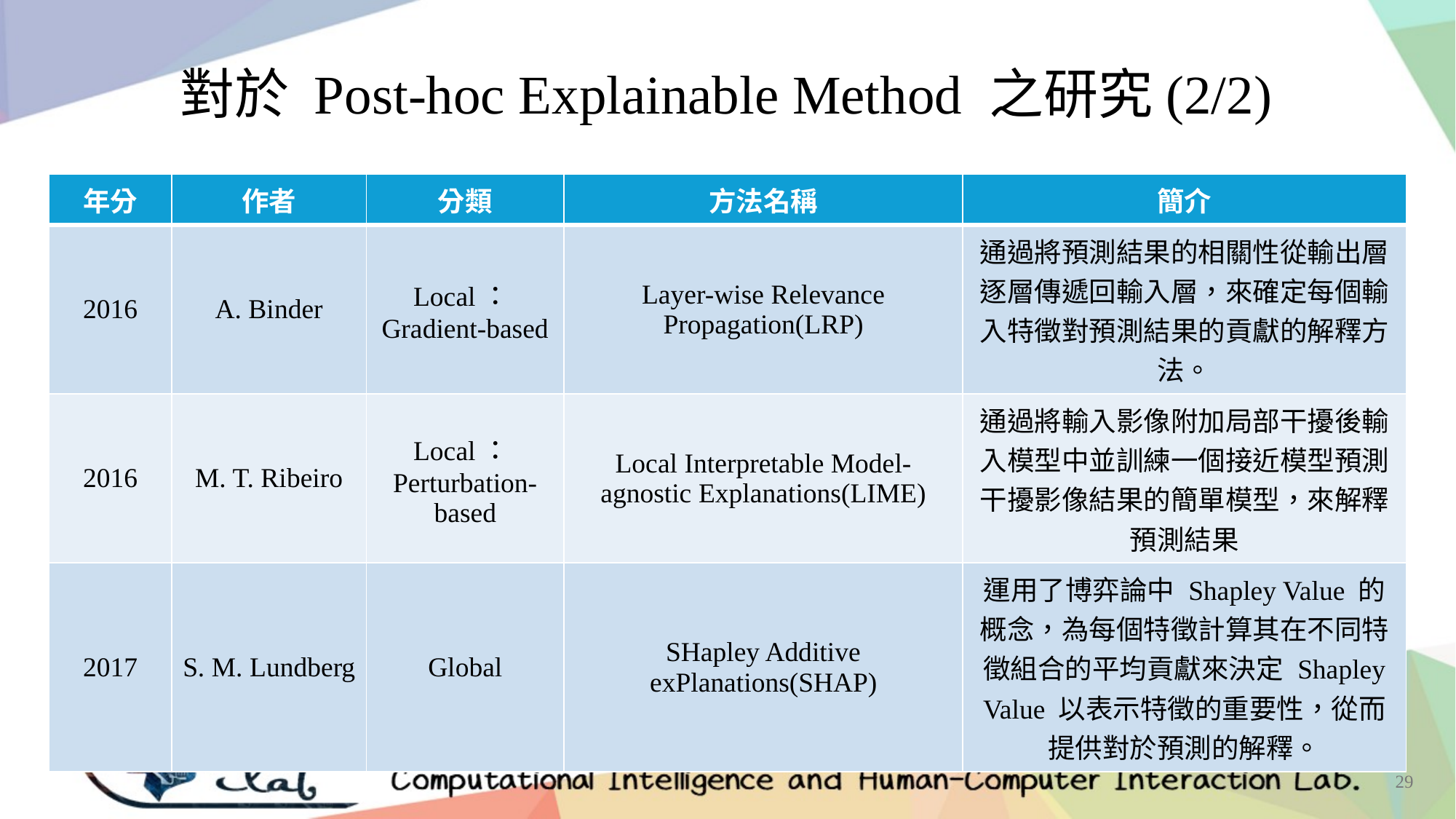

對於 Post-hoc Explainable Method 之研究(2/2)
| 年分 | 作者 | 分類 | 方法名稱 | 簡介 |
| --- | --- | --- | --- | --- |
| 2016 | A. Binder | Local：Gradient-based | Layer-wise Relevance Propagation(LRP) | 通過將預測結果的相關性從輸出層逐層傳遞回輸入層，來確定每個輸入特徵對預測結果的貢獻的解釋方法。 |
| 2016 | M. T. Ribeiro | Local：Perturbation-based | Local Interpretable Model-agnostic Explanations(LIME) | 通過將輸入影像附加局部干擾後輸入模型中並訓練一個接近模型預測干擾影像結果的簡單模型，來解釋預測結果 |
| 2017 | S. M. Lundberg | Global | SHapley Additive exPlanations(SHAP) | 運用了博弈論中 Shapley Value 的概念，為每個特徵計算其在不同特徵組合的平均貢獻來決定 Shapley Value 以表示特徵的重要性，從而提供對於預測的解釋。 |
29